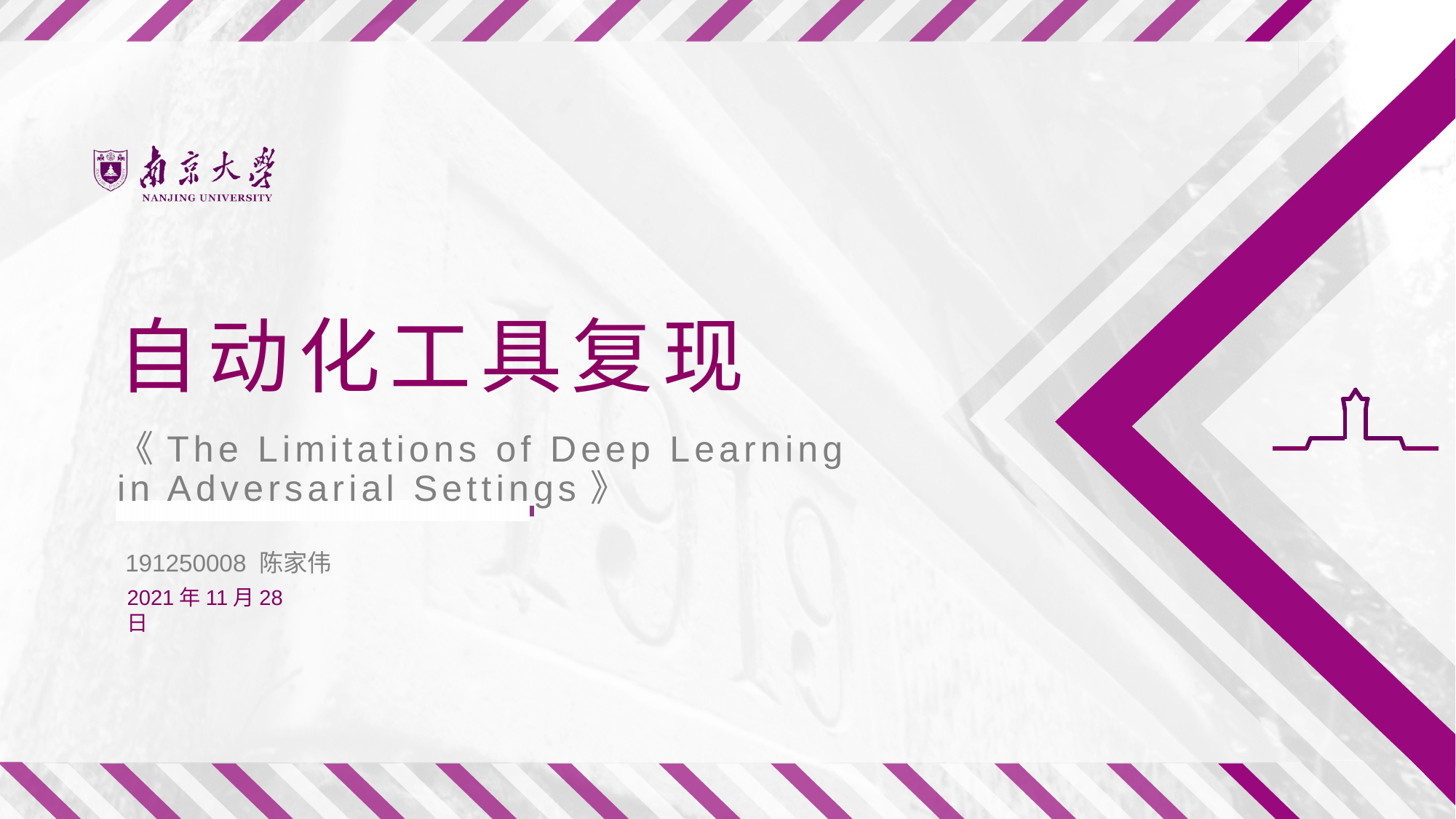

# 自动化工具复现
《The Limitations of Deep Learning in Adversarial Settings》
191250008 陈家伟